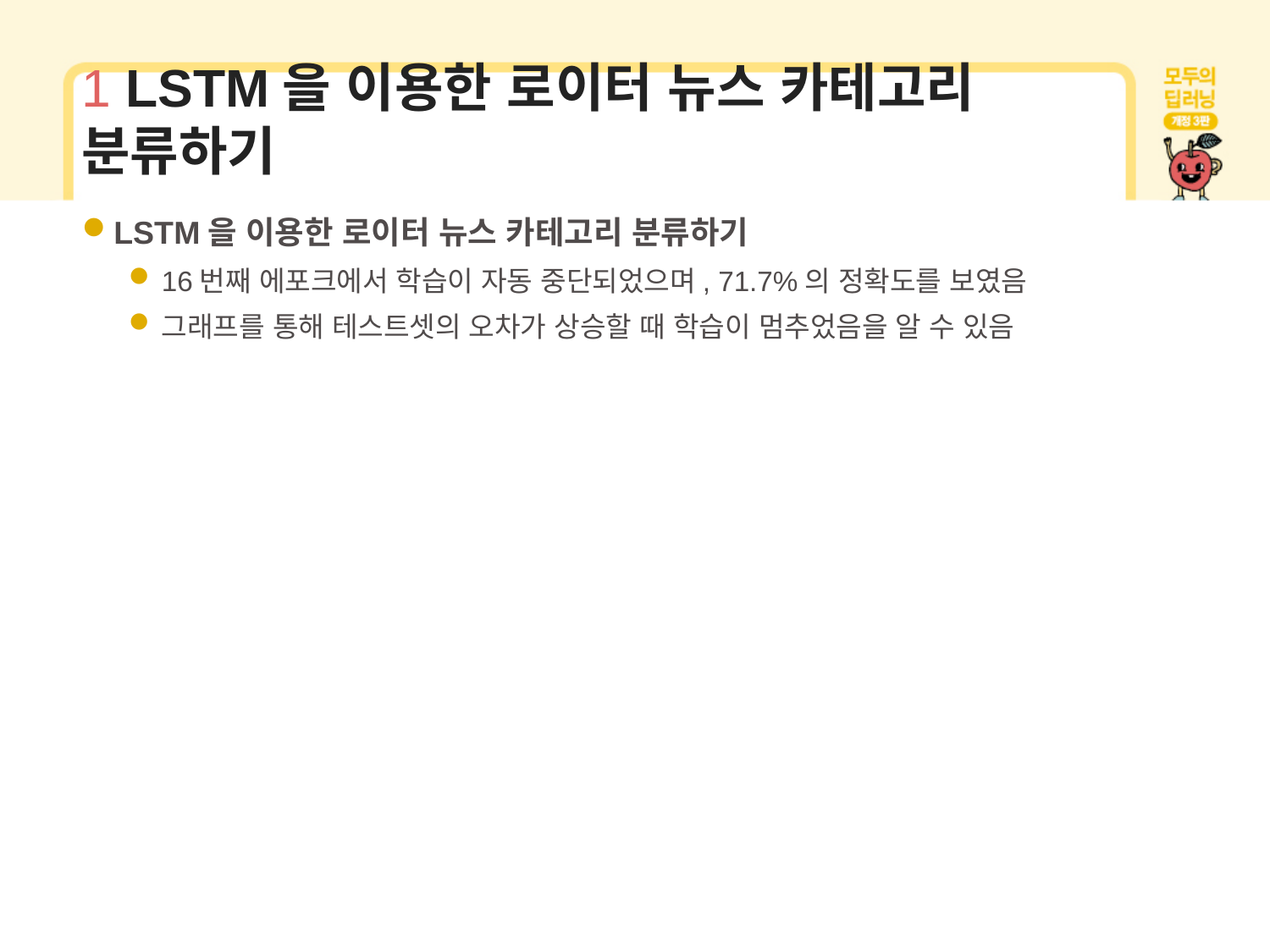

# 1 LSTM을 이용한 로이터 뉴스 카테고리 분류하기
LSTM을 이용한 로이터 뉴스 카테고리 분류하기
16번째 에포크에서 학습이 자동 중단되었으며, 71.7%의 정확도를 보였음
그래프를 통해 테스트셋의 오차가 상승할 때 학습이 멈추었음을 알 수 있음